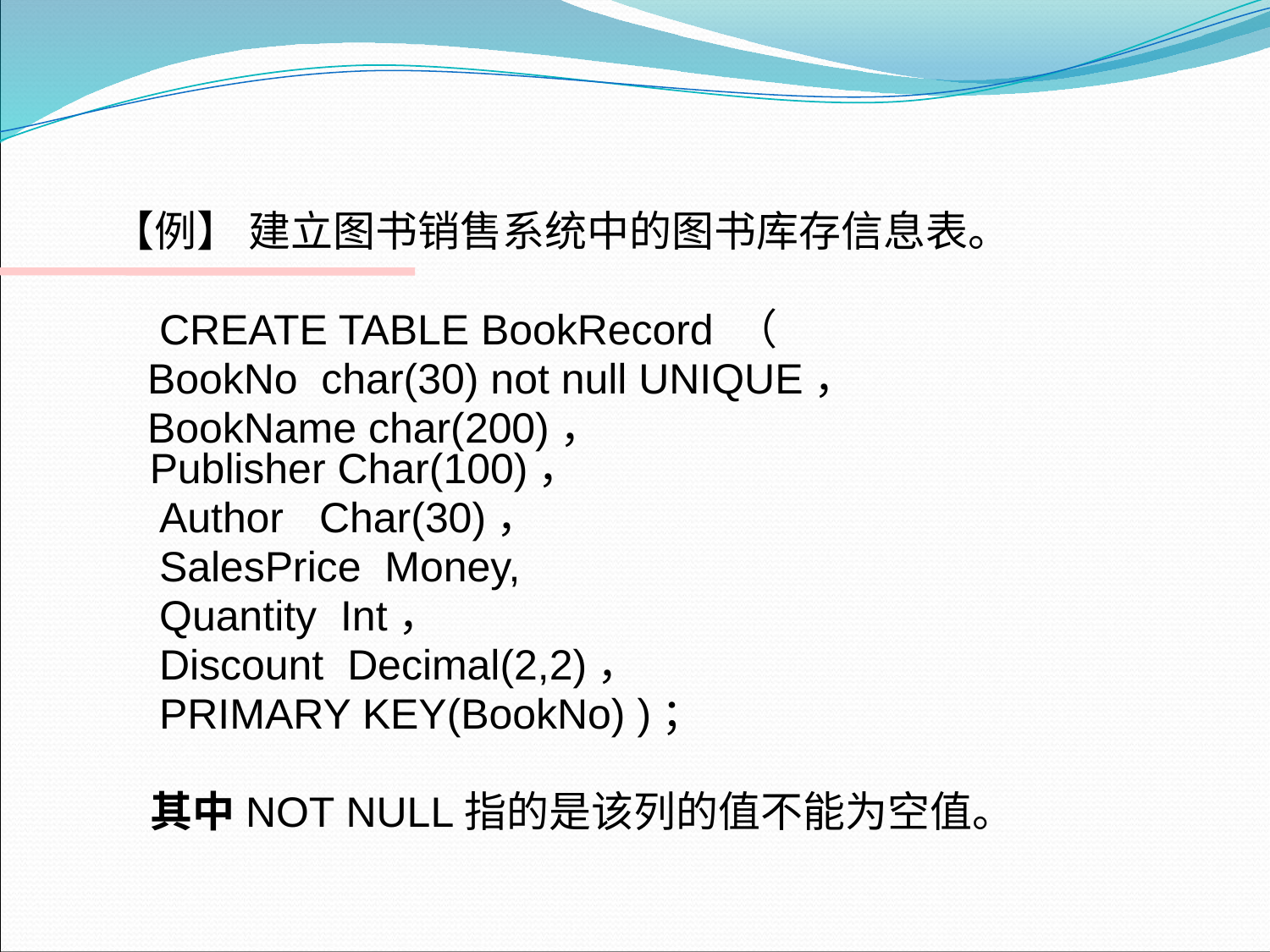

【例】 建立图书销售系统中的图书库存信息表。

    CREATE TABLE BookRecord （
   BookNo  char(30) not null UNIQUE，
   BookName char(200)，                                                 Publisher Char(100)，
    Author   Char(30)，
    SalesPrice  Money,
    Quantity  Int，
    Discount  Decimal(2,2)，
    PRIMARY KEY(BookNo) )；

   其中NOT NULL指的是该列的值不能为空值。

251